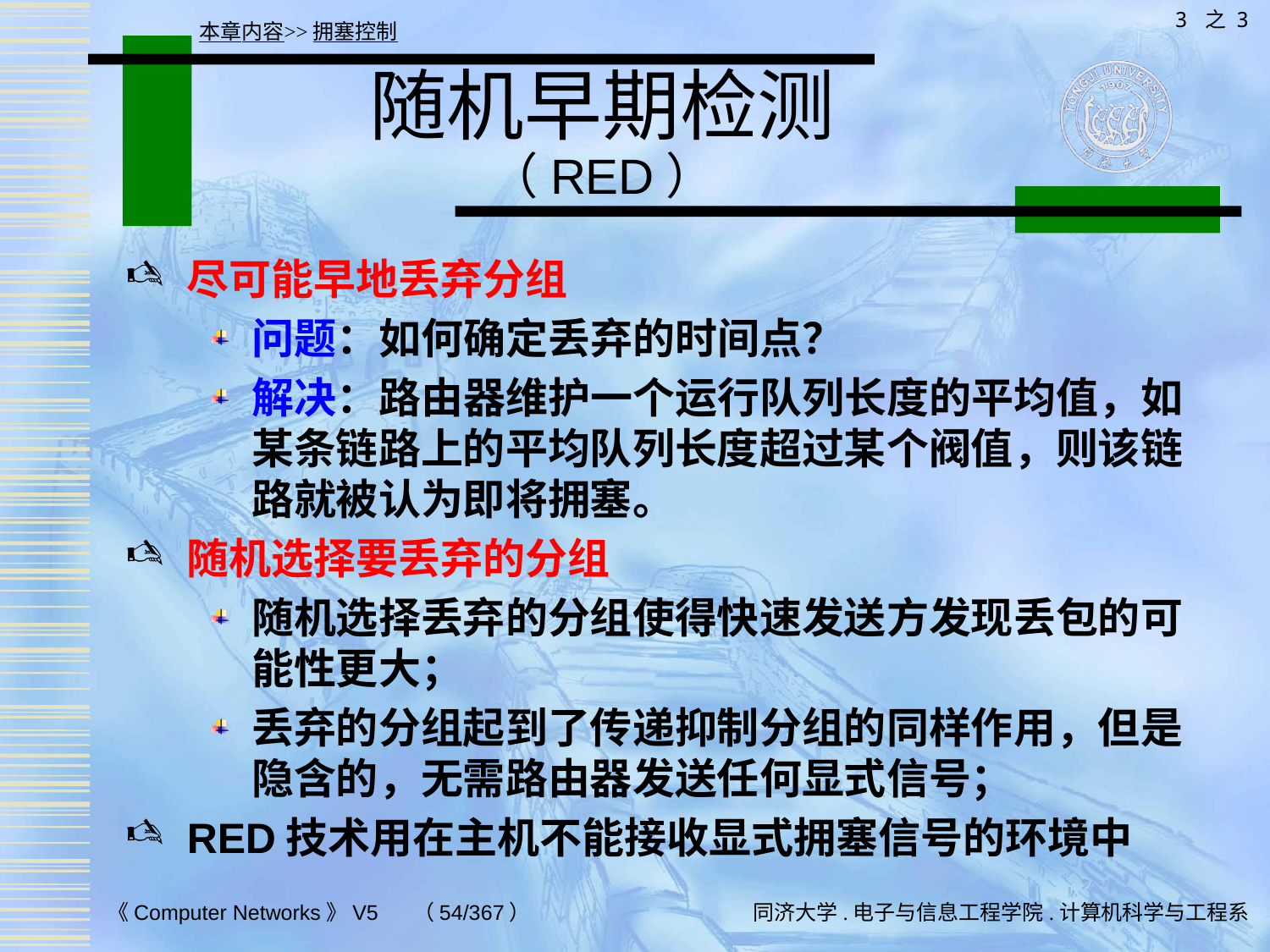

3 之 3
本章内容>>拥塞控制
# 随机早期检测 （RED）
尽可能早地丢弃分组
问题：如何确定丢弃的时间点？
解决：路由器维护一个运行队列长度的平均值，如某条链路上的平均队列长度超过某个阀值，则该链路就被认为即将拥塞。
随机选择要丢弃的分组
随机选择丢弃的分组使得快速发送方发现丢包的可能性更大；
丢弃的分组起到了传递抑制分组的同样作用，但是隐含的，无需路由器发送任何显式信号；
RED技术用在主机不能接收显式拥塞信号的环境中